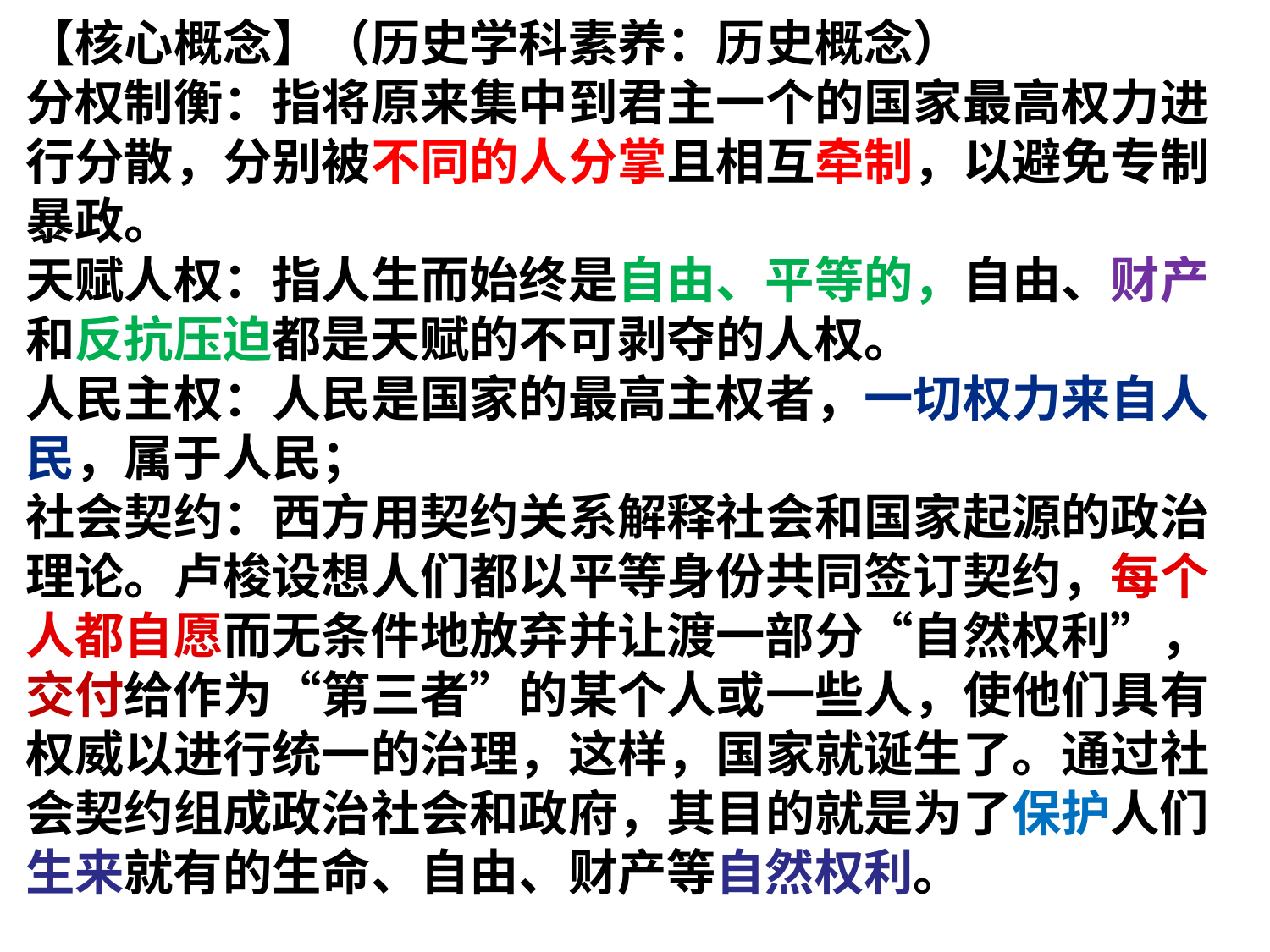

【核心概念】（历史学科素养：历史概念）
分权制衡：指将原来集中到君主一个的国家最高权力进行分散，分别被不同的人分掌且相互牵制，以避免专制暴政。
天赋人权：指人生而始终是自由、平等的，自由、财产和反抗压迫都是天赋的不可剥夺的人权。
人民主权：人民是国家的最高主权者，一切权力来自人民，属于人民；
社会契约：西方用契约关系解释社会和国家起源的政治理论。卢梭设想人们都以平等身份共同签订契约，每个人都自愿而无条件地放弃并让渡一部分“自然权利”，交付给作为“第三者”的某个人或一些人，使他们具有权威以进行统一的治理，这样，国家就诞生了。通过社会契约组成政治社会和政府，其目的就是为了保护人们生来就有的生命、自由、财产等自然权利。